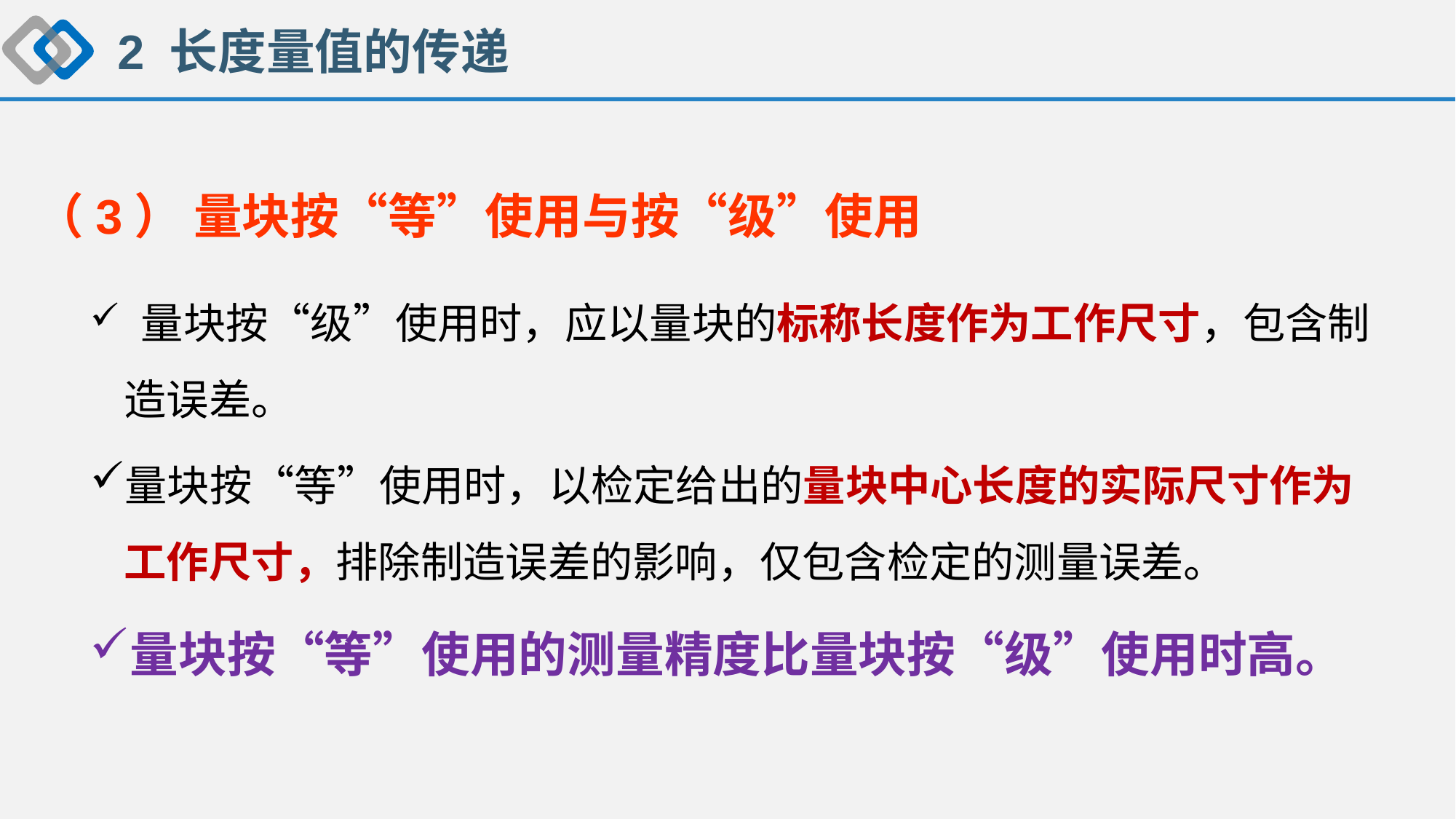

2 长度量值的传递

（3） 量块按“等”使用与按“级”使用
 量块按“级”使用时，应以量块的标称长度作为工作尺寸，包含制造误差。
量块按“等”使用时，以检定给出的量块中心长度的实际尺寸作为工作尺寸，排除制造误差的影响，仅包含检定的测量误差。
量块按“等”使用的测量精度比量块按“级”使用时高。